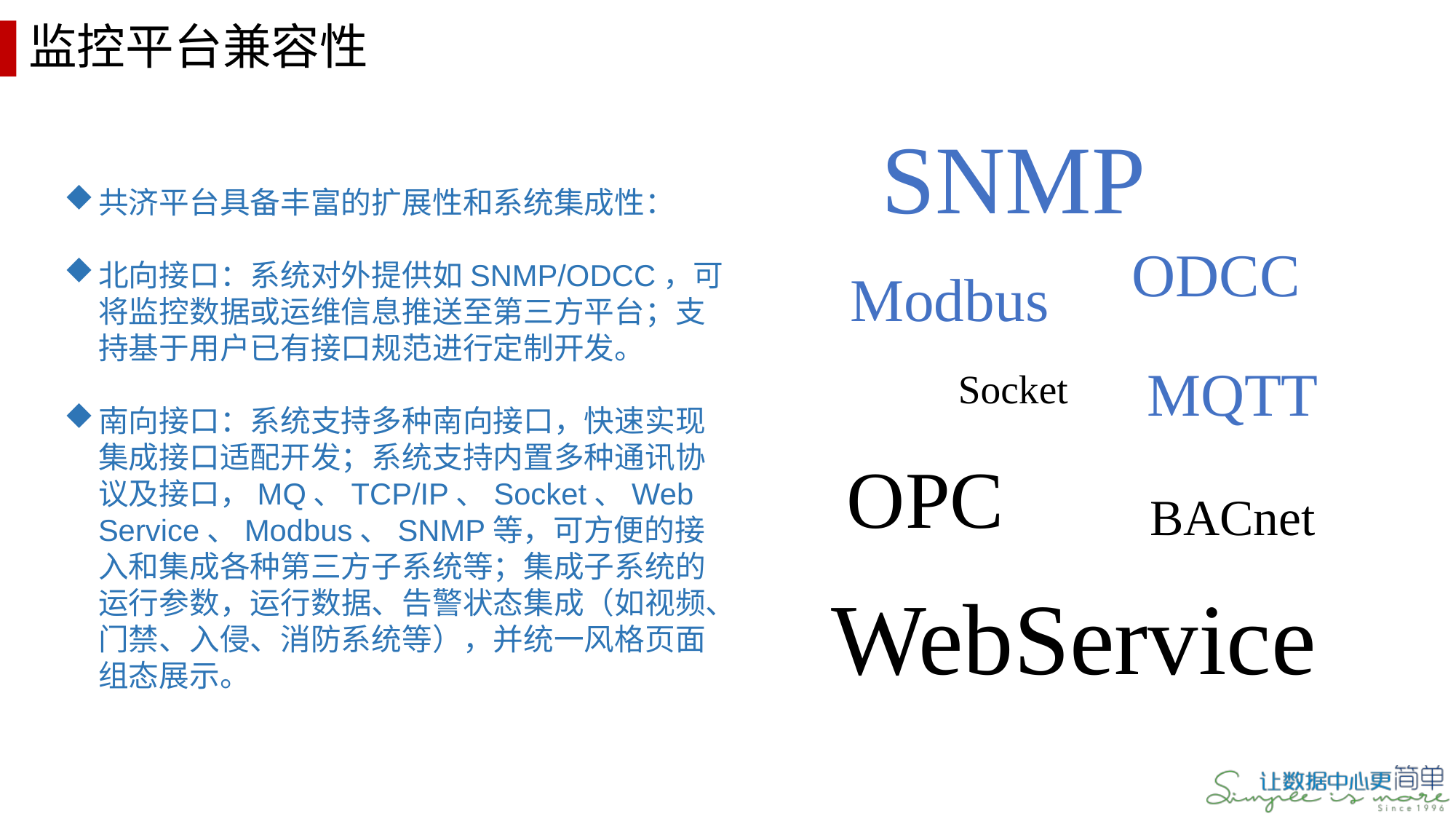

监控平台兼容性

SNMP
共济平台具备丰富的扩展性和系统集成性：

北向接口：系统对外提供如SNMP/ODCC，可将监控数据或运维信息推送至第三方平台；支持基于用户已有接口规范进行定制开发。

南向接口：系统支持多种南向接口，快速实现集成接口适配开发；系统支持内置多种通讯协议及接口，MQ、TCP/IP、Socket、Web Service、Modbus、SNMP等，可方便的接入和集成各种第三方子系统等；集成子系统的运行参数，运行数据、告警状态集成（如视频、门禁、入侵、消防系统等），并统一风格页面组态展示。
ODCC
Modbus
MQTT
Socket
OPC
BACnet
WebService